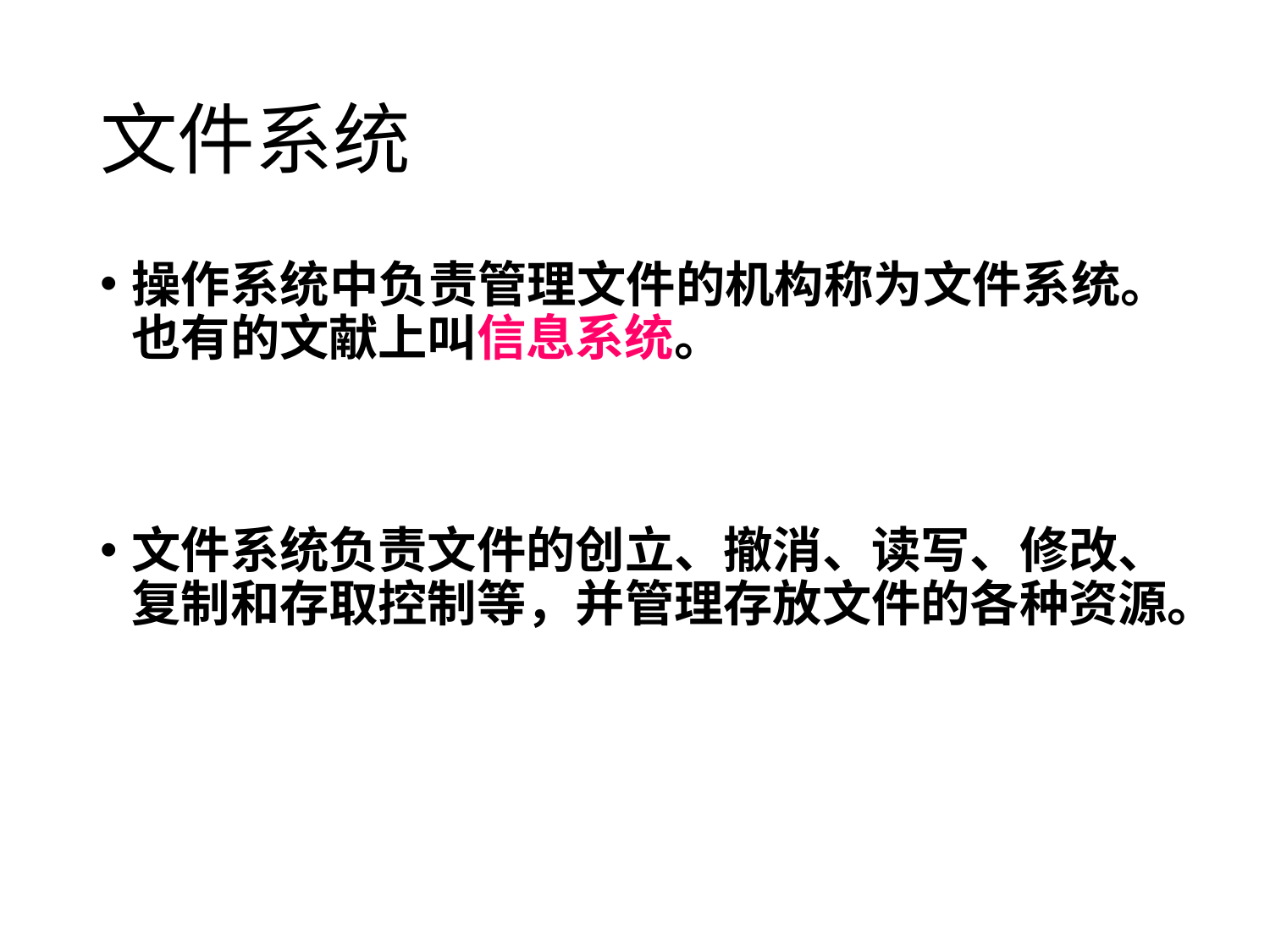

# 文件系统
操作系统中负责管理文件的机构称为文件系统。也有的文献上叫信息系统。

文件系统负责文件的创立、撤消、读写、修改、复制和存取控制等，并管理存放文件的各种资源。